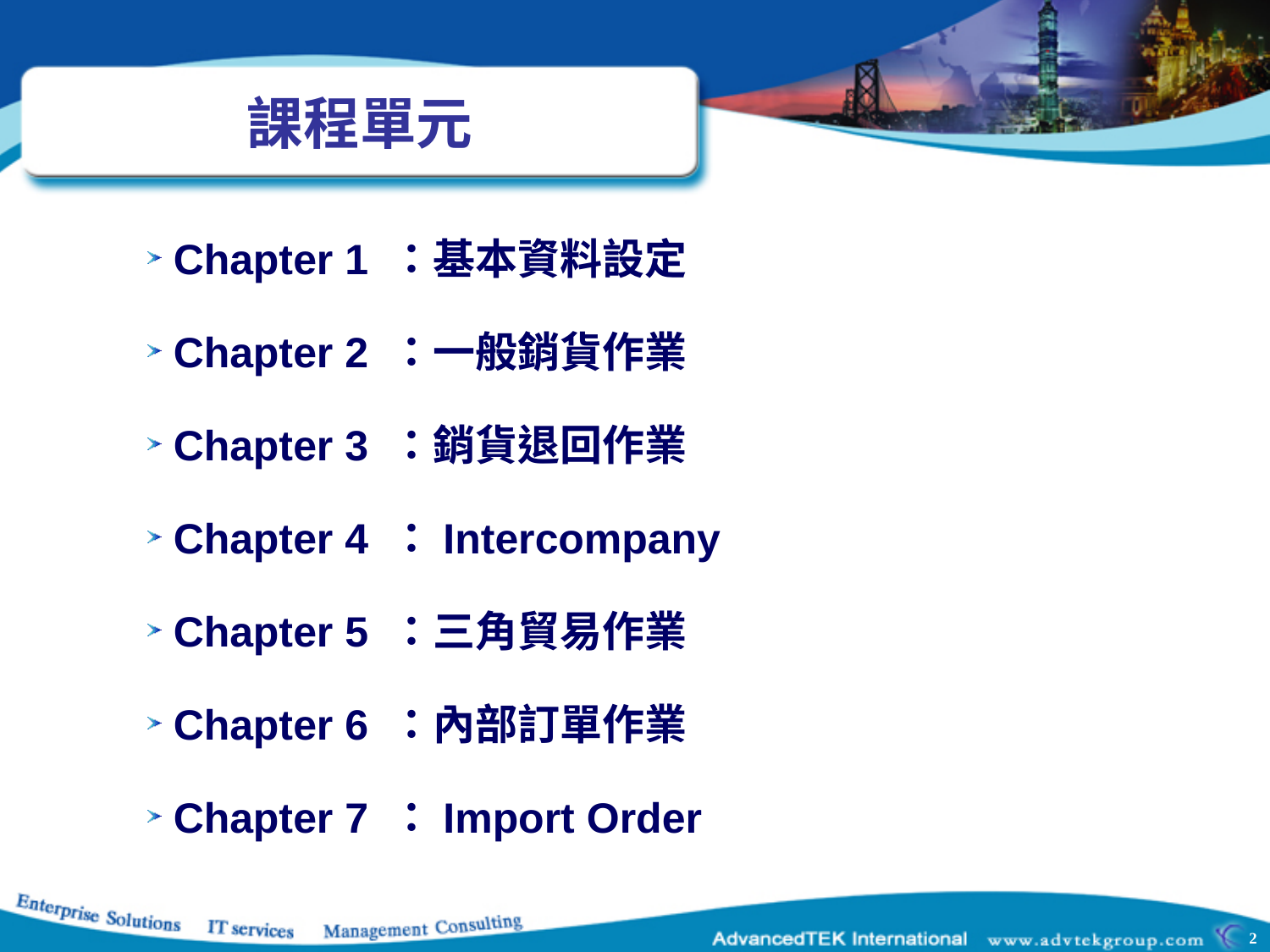

# 課程單元
Chapter 1 ：基本資料設定
Chapter 2 ：一般銷貨作業
Chapter 3 ：銷貨退回作業
Chapter 4 ：Intercompany
Chapter 5 ：三角貿易作業
Chapter 6 ：內部訂單作業
Chapter 7 ：Import Order
2